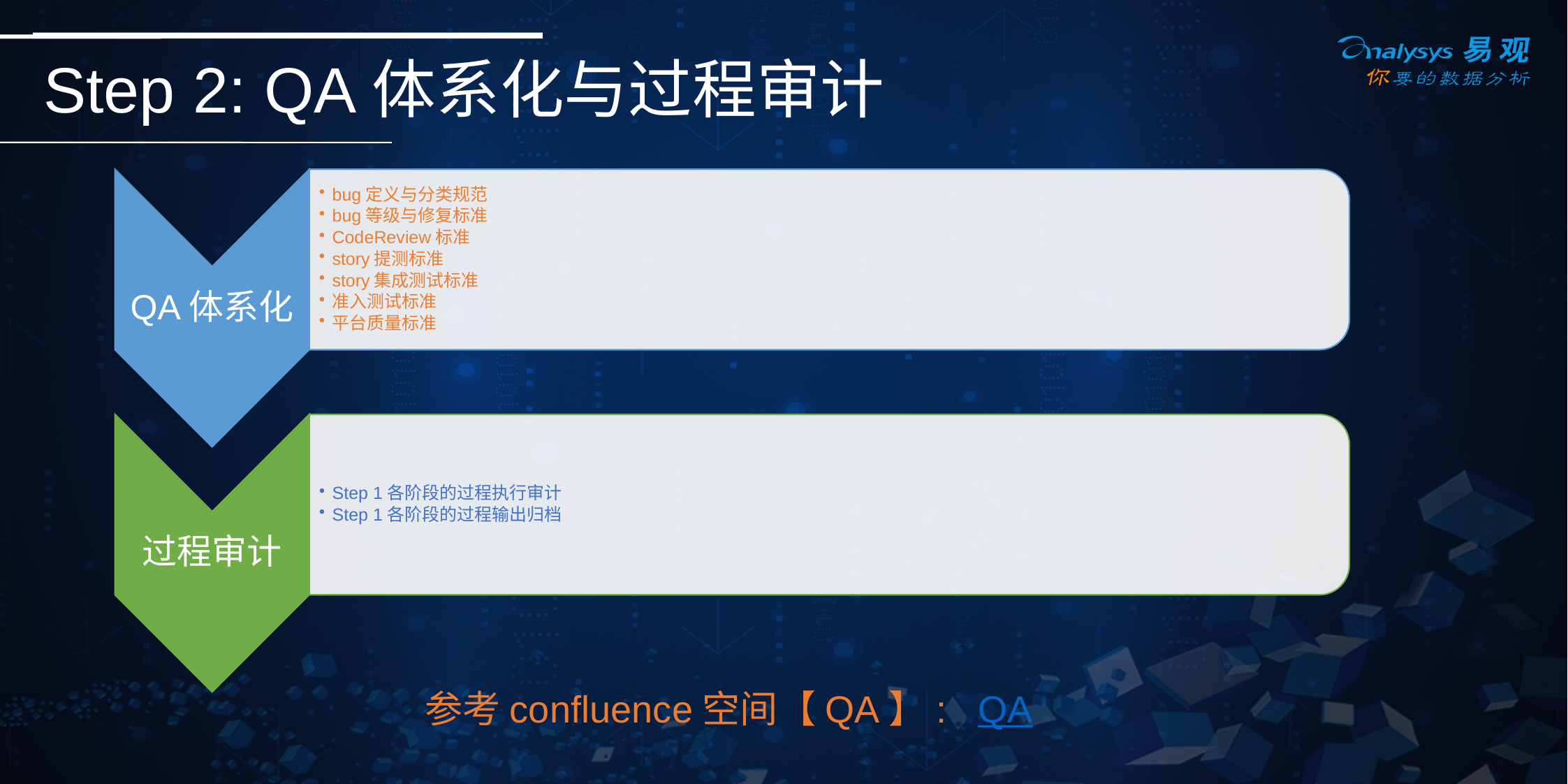

# Step 2: QA体系化与过程审计
QA体系化
bug定义与分类规范
bug等级与修复标准
CodeReview标准
story提测标准
story集成测试标准
准入测试标准
平台质量标准
过程审计
Step 1各阶段的过程执行审计
Step 1各阶段的过程输出归档
参考confluence空间【QA】:   QA